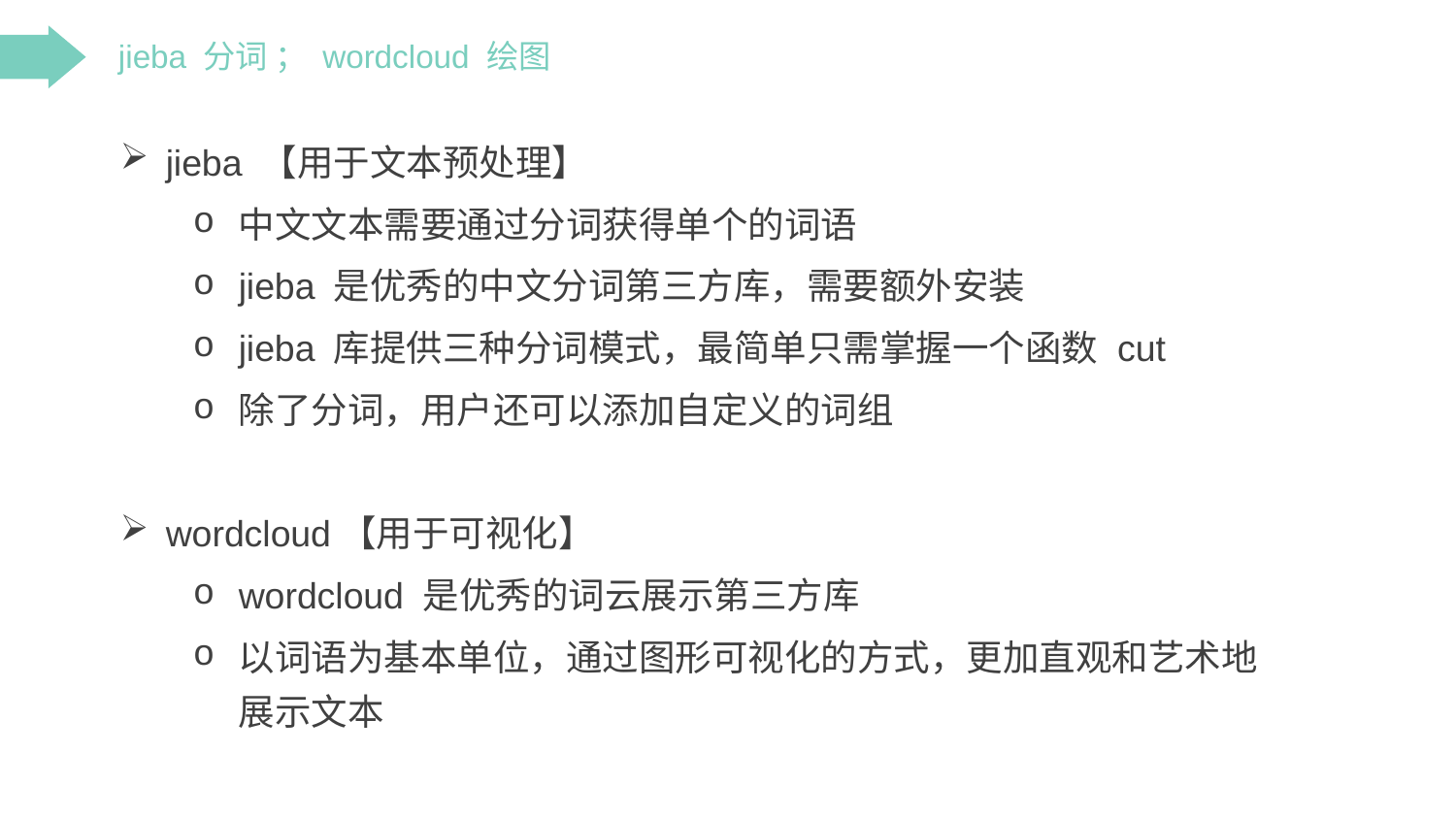

jieba 分词 ； wordcloud 绘图
jieba 【用于文本预处理】
中文文本需要通过分词获得单个的词语
jieba 是优秀的中文分词第三方库，需要额外安装
jieba 库提供三种分词模式，最简单只需掌握一个函数 cut
除了分词，用户还可以添加自定义的词组

wordcloud【用于可视化】
wordcloud 是优秀的词云展示第三方库
以词语为基本单位，通过图形可视化的方式，更加直观和艺术地展示文本